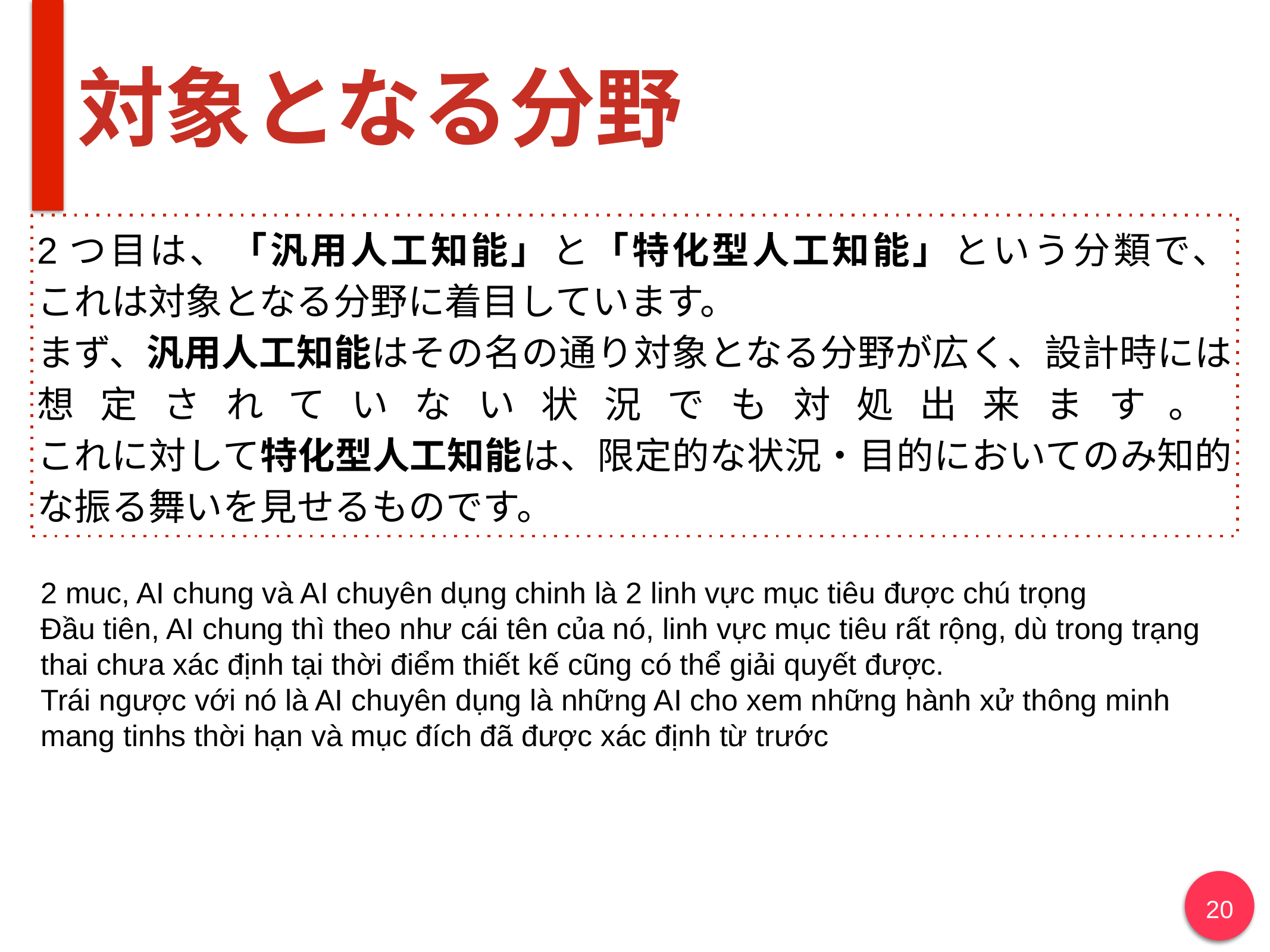

# 対象となる分野
2つ目は、「汎用人工知能」と「特化型人工知能」という分類で、
これは対象となる分野に着目しています。
まず、汎用人工知能はその名の通り対象となる分野が広く、設計時には想定されていない状況でも対処出来ます。
これに対して特化型人工知能は、限定的な状況・目的においてのみ知的な振る舞いを見せるものです。

2 muc, AI chung và AI chuyên dụng chinh là 2 linh vực mục tiêu được chú trọng
Đầu tiên, AI chung thì theo như cái tên của nó, linh vực mục tiêu rất rộng, dù trong trạng thai chưa xác định tại thời điểm thiết kế cũng có thể giải quyết được.
Trái ngược với nó là AI chuyên dụng là những AI cho xem những hành xử thông minh  mang tinhs thời hạn và mục đích đã được xác định từ trước
20